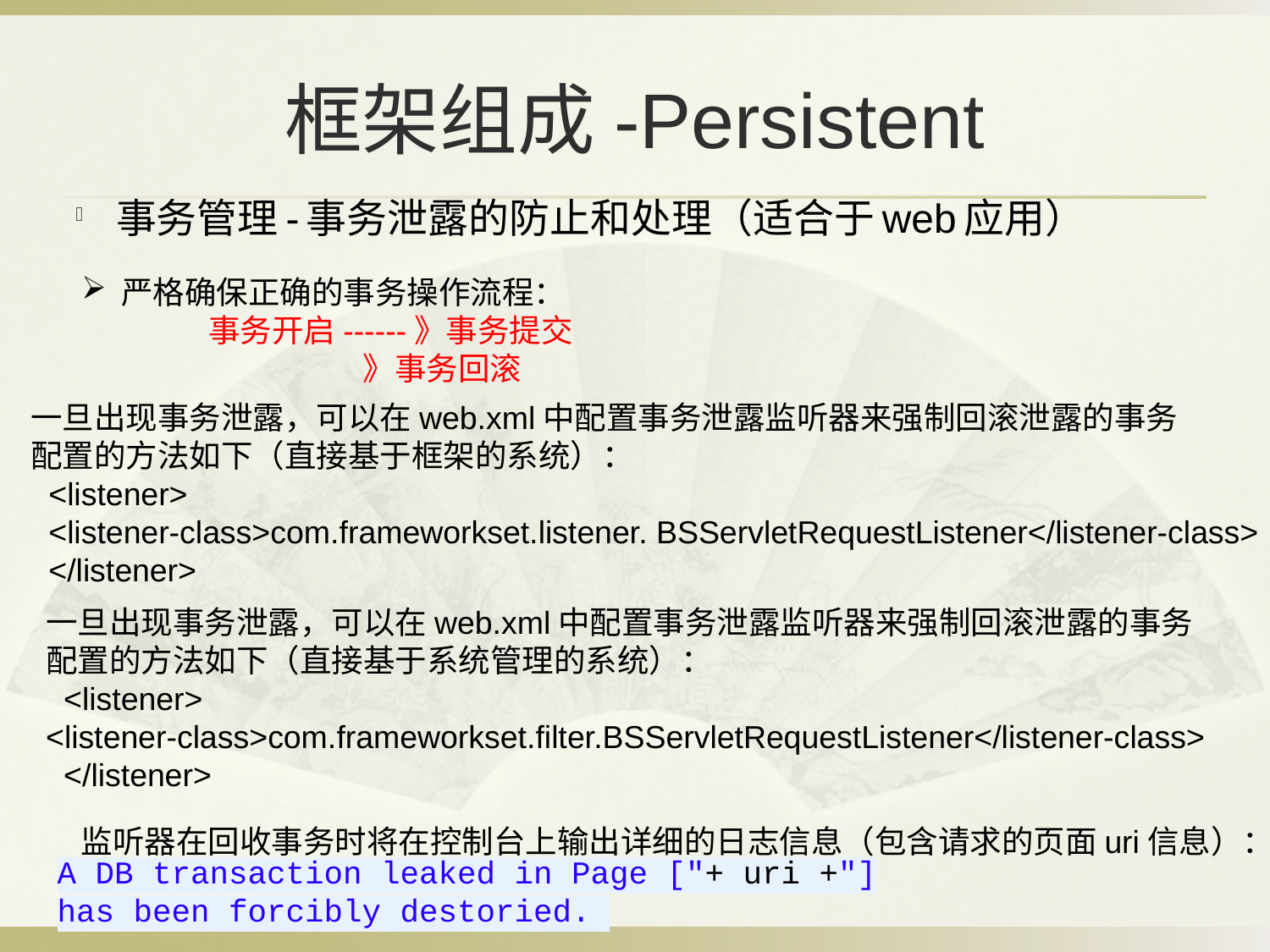

# 框架组成-Persistent
事务管理-事务泄露的防止和处理（适合于web应用）

严格确保正确的事务操作流程：
	事务开启------》事务提交
                                      》事务回滚
一旦出现事务泄露，可以在web.xml中配置事务泄露监听器来强制回滚泄露的事务
配置的方法如下（直接基于框架的系统）：
  <listener>
  <listener-class>com.frameworkset.listener. BSServletRequestListener</listener-class>
  </listener>
一旦出现事务泄露，可以在web.xml中配置事务泄露监听器来强制回滚泄露的事务
配置的方法如下（直接基于系统管理的系统）：
  <listener>
<listener-class>com.frameworkset.filter.BSServletRequestListener</listener-class>
  </listener>
监听器在回收事务时将在控制台上输出详细的日志信息（包含请求的页面uri信息）：
A DB transaction leaked in Page ["+ uri +"] has been forcibly destoried.